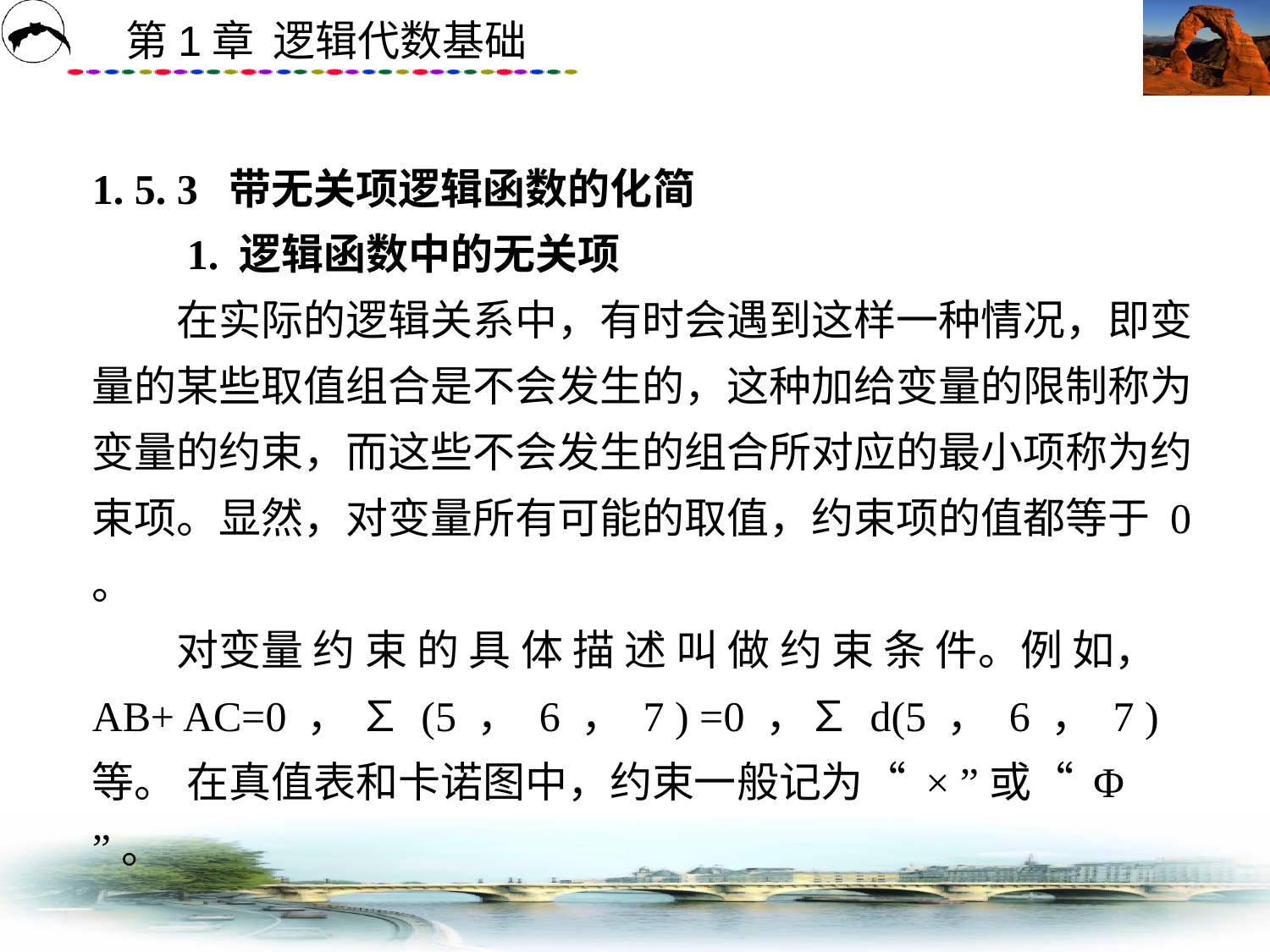

# 1. 5. 3  带无关项逻辑函数的化简 　　1. 逻辑函数中的无关项 　　在实际的逻辑关系中，有时会遇到这样一种情况，即变量的某些取值组合是不会发生的，这种加给变量的限制称为变量的约束，而这些不会发生的组合所对应的最小项称为约 束项。显然，对变量所有可能的取值，约束项的值都等于 0 。 　　对变量 约 束 的 具 体 描 述 叫 做 约 束 条 件。例 如， AB+ AC=0 ， ∑ (5 ， 6 ， 7 ) =0 ，∑ d(5 ， 6 ， 7 )等。 在真值表和卡诺图中，约束一般记为“ × ”或“ Φ ”。